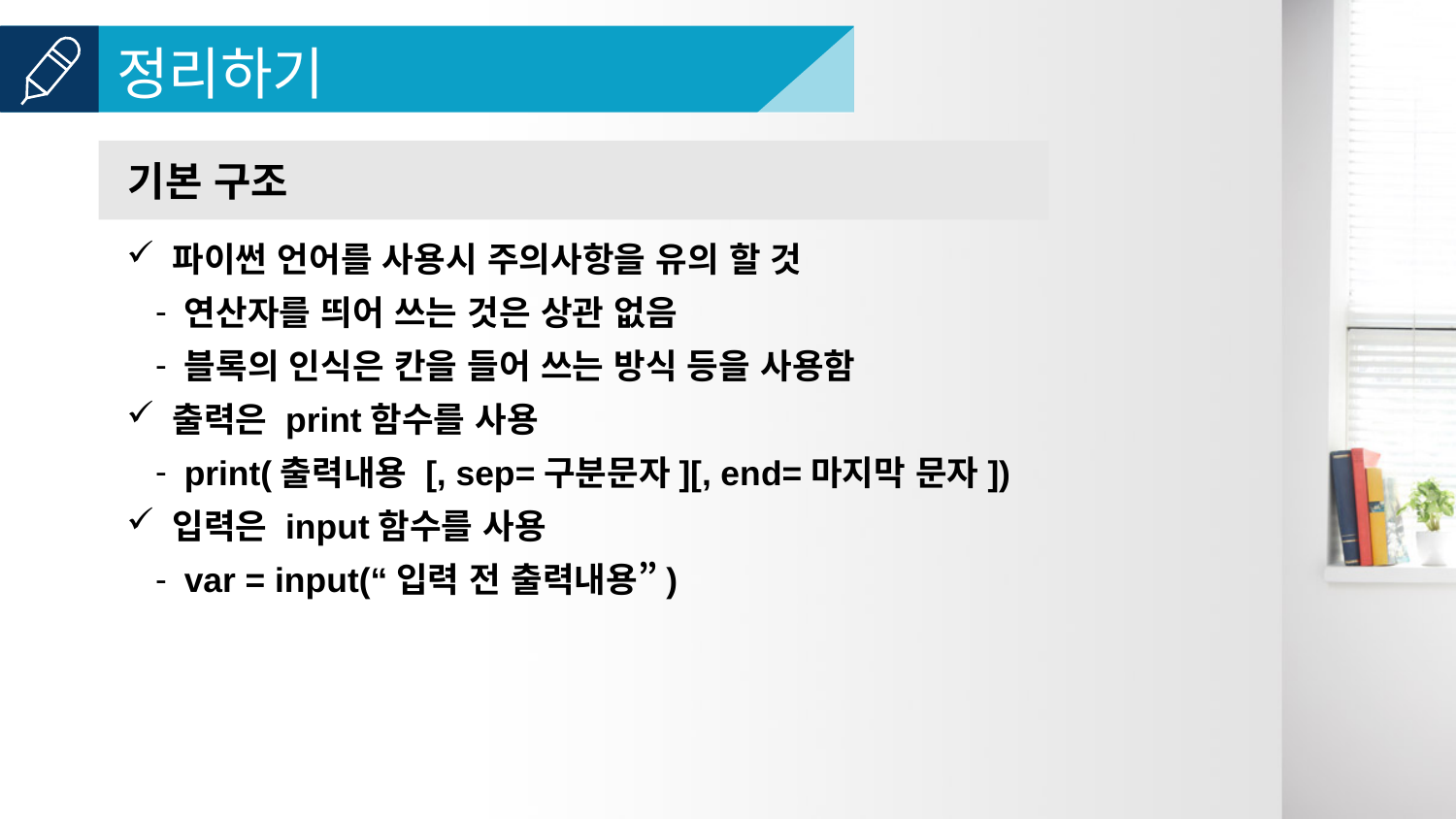

기본 구조
파이썬 언어를 사용시 주의사항을 유의 할 것
연산자를 띄어 쓰는 것은 상관 없음
블록의 인식은 칸을 들어 쓰는 방식 등을 사용함
출력은 print함수를 사용
print(출력내용 [, sep=구분문자][, end=마지막 문자])
입력은 input함수를 사용
var = input(“입력 전 출력내용”)